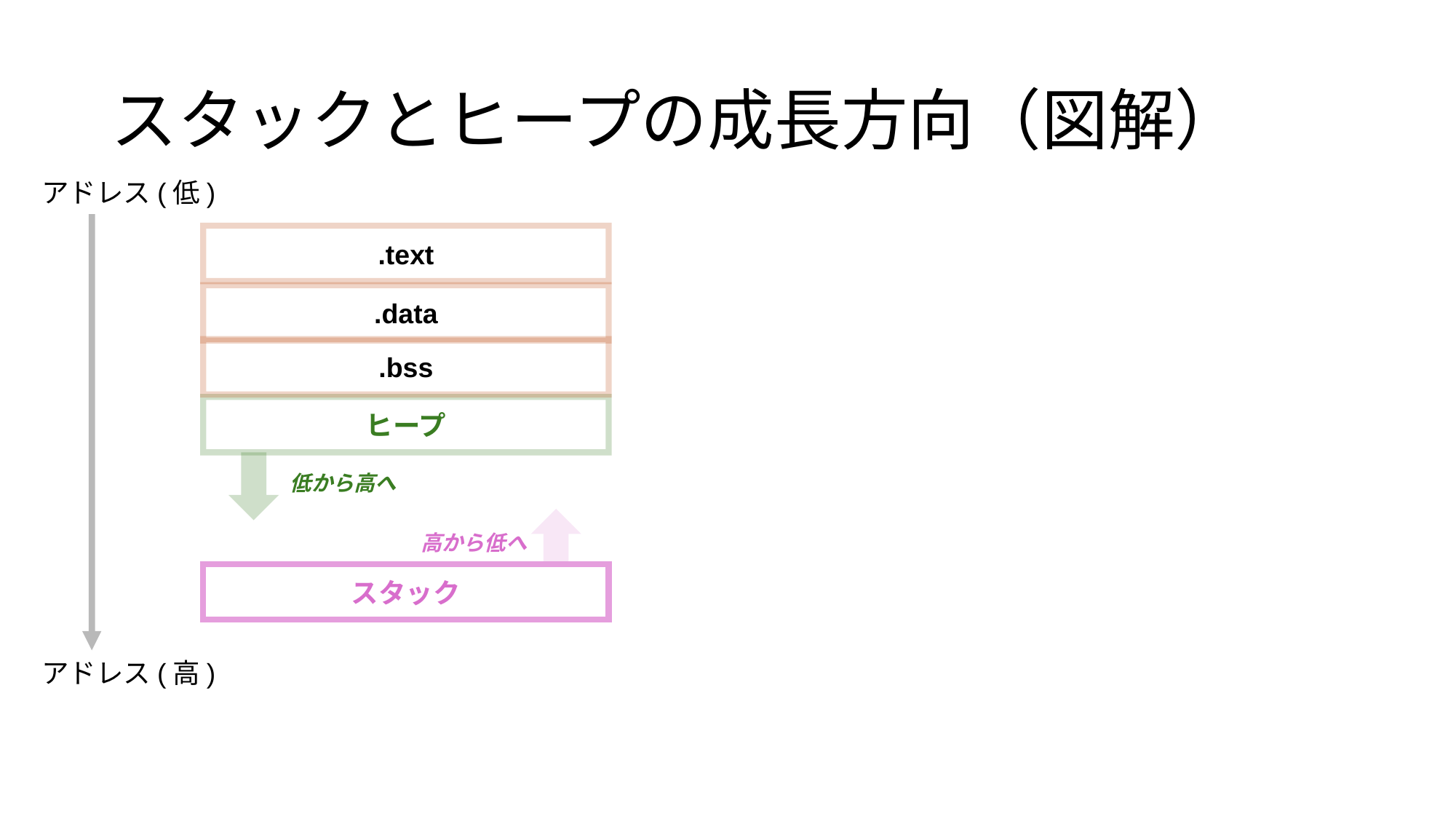

# スタックとヒープの成長方向（図解）
アドレス(低)
.text
.data
.bss
ヒープ

低から高へ

高から低へ
スタック
アドレス(高)